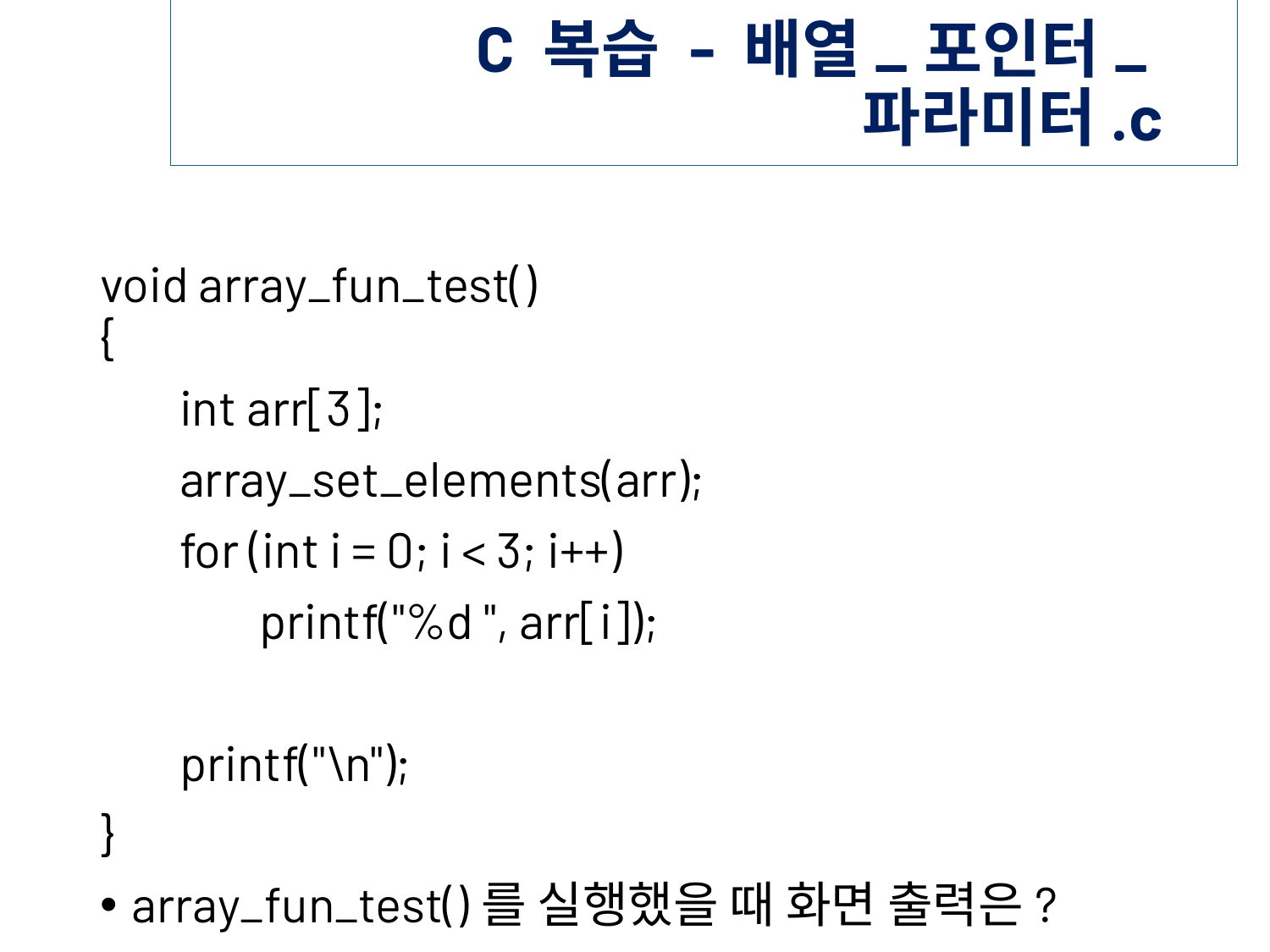

# C 복습 - 배열_포인터_파라미터.c
void array_fun_test()
{
        int arr[3];
        array_set_elements(arr);
        for (int i = 0; i < 3; i++)
                printf("%d ", arr[i]);

        printf("\n");
}
array_fun_test()를 실행했을 때 화면 출력은?